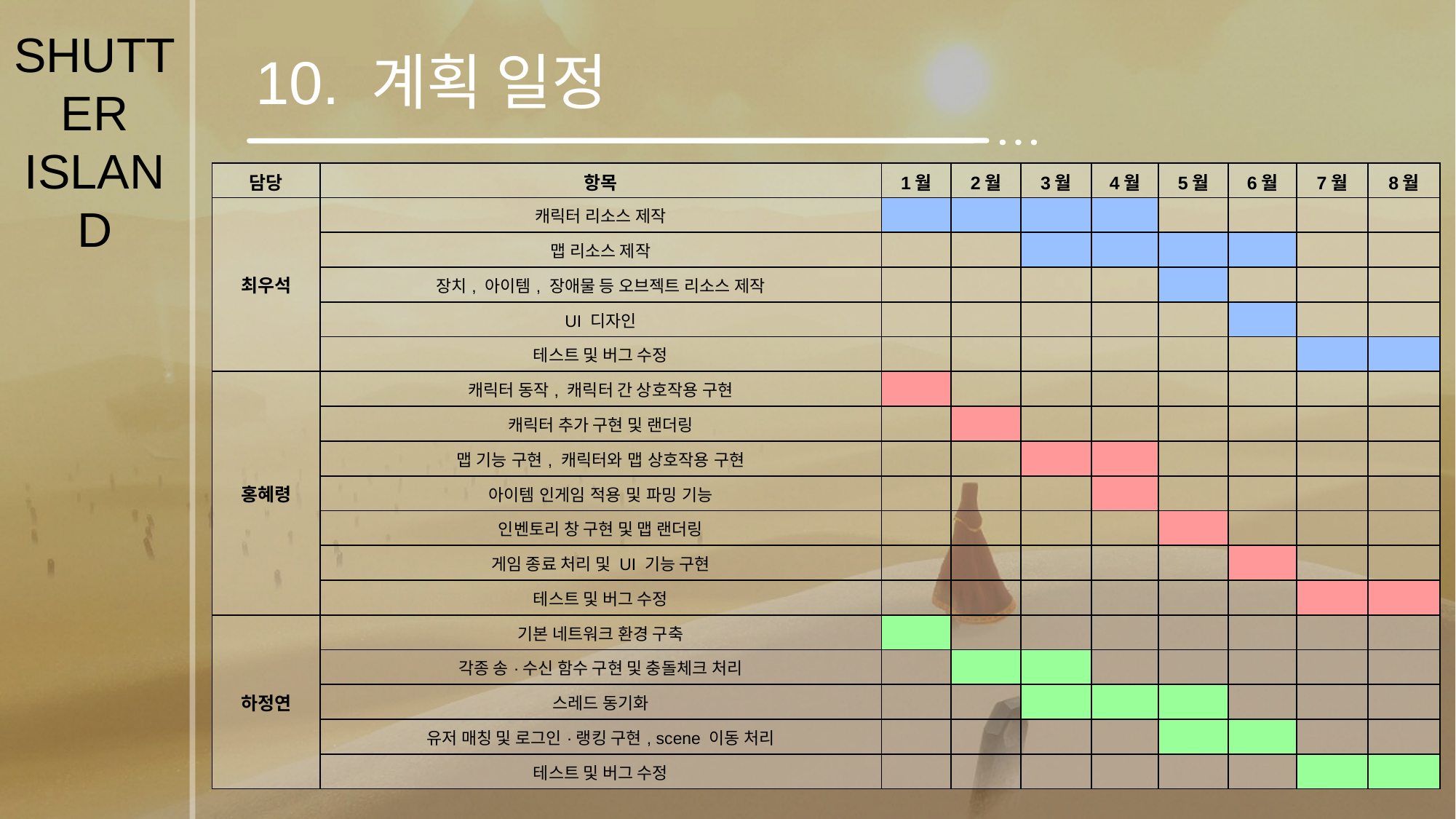

SHUTTER
ISLAND
10. 계획 일정

| 담당 | 항목 | 1월 | 2월 | 3월 | 4월 | 5월 | 6월 | 7월 | 8월 |
| --- | --- | --- | --- | --- | --- | --- | --- | --- | --- |
| 최우석 | 캐릭터 리소스 제작 |  |  |  |  |  |  |  |  |
|  | 맵 리소스 제작 |  |  |  |  |  |  |  |  |
|  | 장치, 아이템, 장애물 등 오브젝트 리소스 제작 |  |  |  |  |  |  |  |  |
|  | UI 디자인 |  |  |  |  |  |  |  |  |
|  | 테스트 및 버그 수정 |  |  |  |  |  |  |  |  |
| 홍혜령 | 캐릭터 동작, 캐릭터 간 상호작용 구현 |  |  |  |  |  |  |  |  |
|  | 캐릭터 추가 구현 및 랜더링 |  |  |  |  |  |  |  |  |
|  | 맵 기능 구현, 캐릭터와 맵 상호작용 구현 |  |  |  |  |  |  |  |  |
|  | 아이템 인게임 적용 및 파밍 기능 |  |  |  |  |  |  |  |  |
|  | 인벤토리 창 구현 및 맵 랜더링 |  |  |  |  |  |  |  |  |
|  | 게임 종료 처리 및 UI 기능 구현 |  |  |  |  |  |  |  |  |
|  | 테스트 및 버그 수정 |  |  |  |  |  |  |  |  |
| 하정연 | 기본 네트워크 환경 구축 |  |  |  |  |  |  |  |  |
|  | 각종 송·수신 함수 구현 및 충돌체크 처리 |  |  |  |  |  |  |  |  |
|  | 스레드 동기화 |  |  |  |  |  |  |  |  |
|  | 유저 매칭 및 로그인·랭킹 구현, scene 이동 처리 |  |  |  |  |  |  |  |  |
|  | 테스트 및 버그 수정 |  |  |  |  |  |  |  |  |